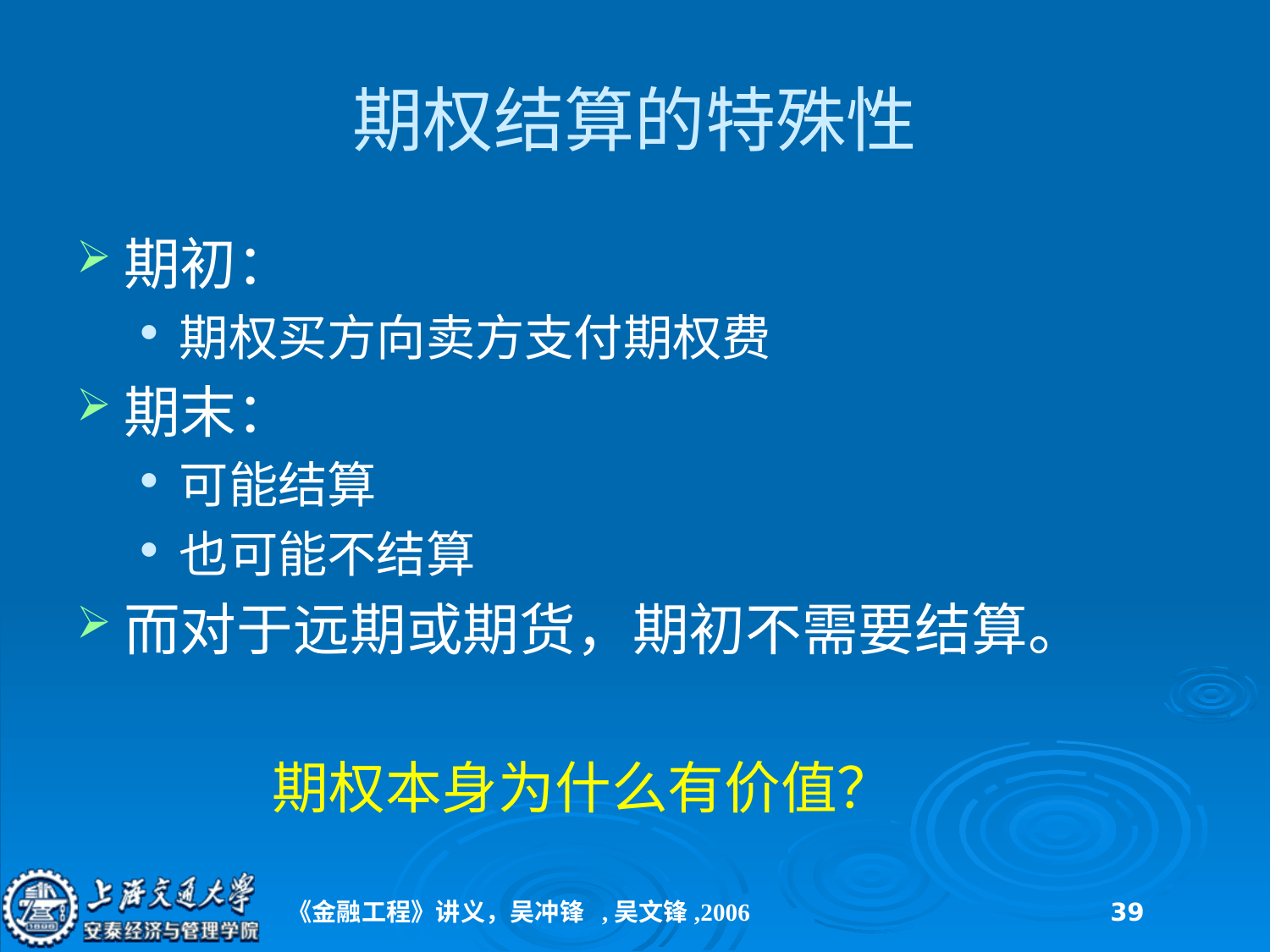

# 期权结算的特殊性
期初：
期权买方向卖方支付期权费
期末：
可能结算
也可能不结算
而对于远期或期货，期初不需要结算。
期权本身为什么有价值？